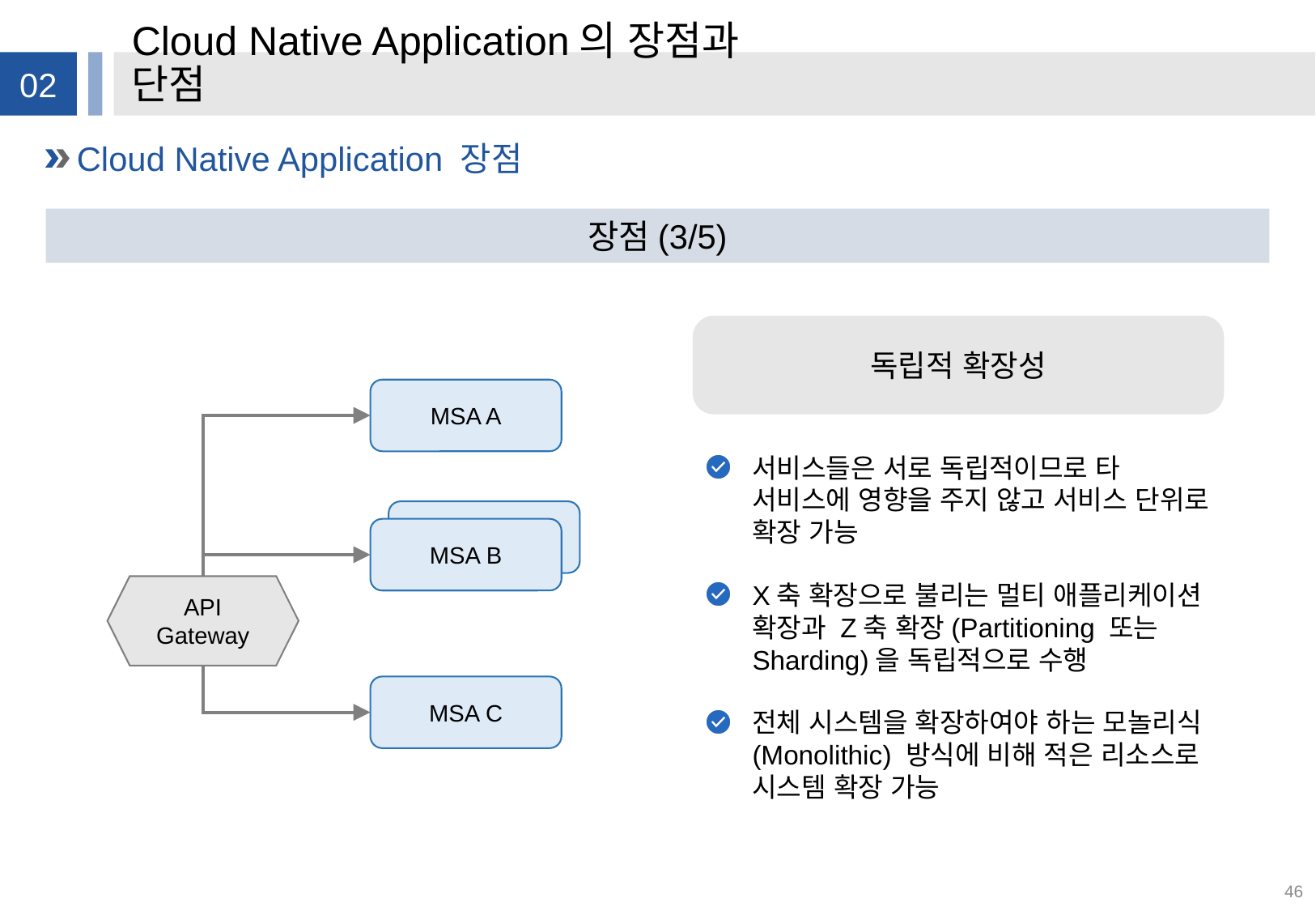

# Cloud Native Application의 장점과 단점
02
Cloud Native Application 장점
장점(3/5)
독립적 확장성
MSA A
서비스들은 서로 독립적이므로 타 서비스에 영향을 주지 않고 서비스 단위로 확장 가능
X축 확장으로 불리는 멀티 애플리케이션 확장과 Z축 확장(Partitioning 또는 Sharding)을 독립적으로 수행
전체 시스템을 확장하여야 하는 모놀리식 (Monolithic) 방식에 비해 적은 리소스로 시스템 확장 가능

MSA B
API
Gateway

MSA C
46